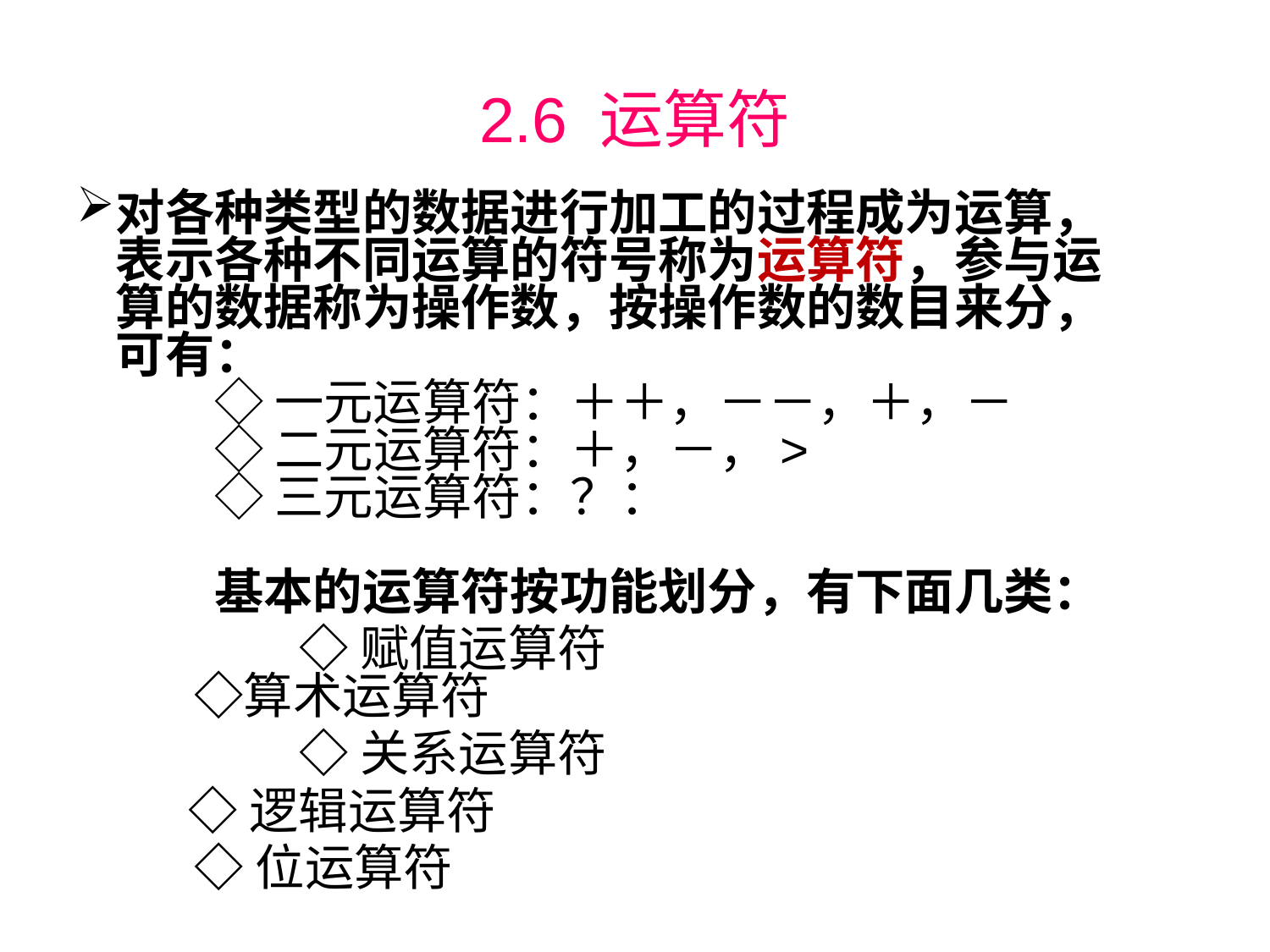

# 2.6 运算符
对各种类型的数据进行加工的过程成为运算，表示各种不同运算的符号称为运算符，参与运算的数据称为操作数，按操作数的数目来分，可有：
　　◇ 一元运算符：＋＋，－－，＋，－
　　◇ 二元运算符：＋，－，>
　　◇ 三元运算符：？：
　　基本的运算符按功能划分，有下面几类：
		     ◇赋值运算符
       ◇算术运算符
		     ◇关系运算符
          ◇逻辑运算符
	       ◇位运算符